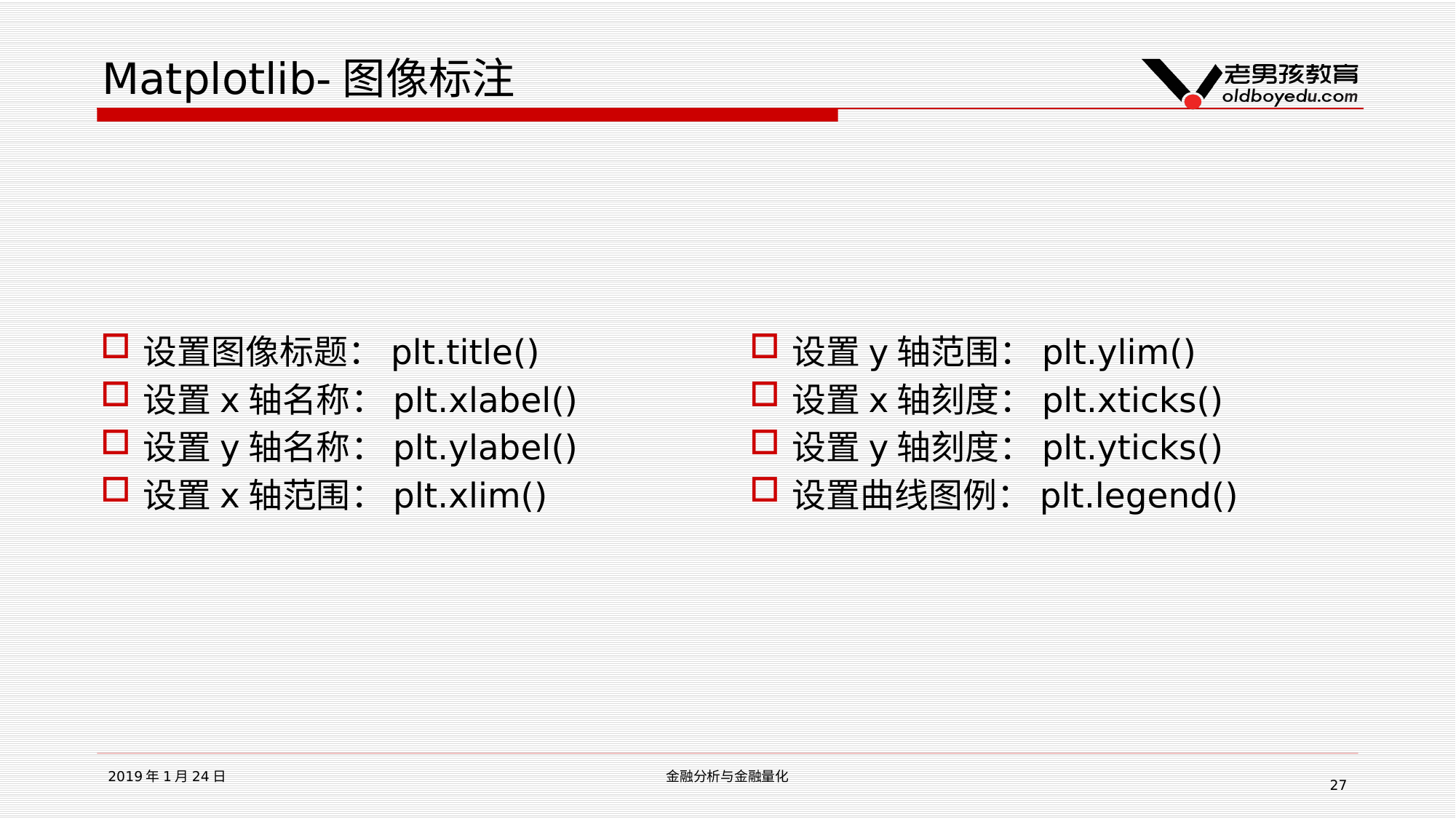

# Matplotlib-图像标注
设置图像标题：plt.title()
设置x轴名称：plt.xlabel()
设置y轴名称：plt.ylabel()
设置x轴范围：plt.xlim()
设置y轴范围：plt.ylim()
设置x轴刻度：plt.xticks()
设置y轴刻度：plt.yticks()
设置曲线图例：plt.legend()
2019年1月24日
金融分析与金融量化
27